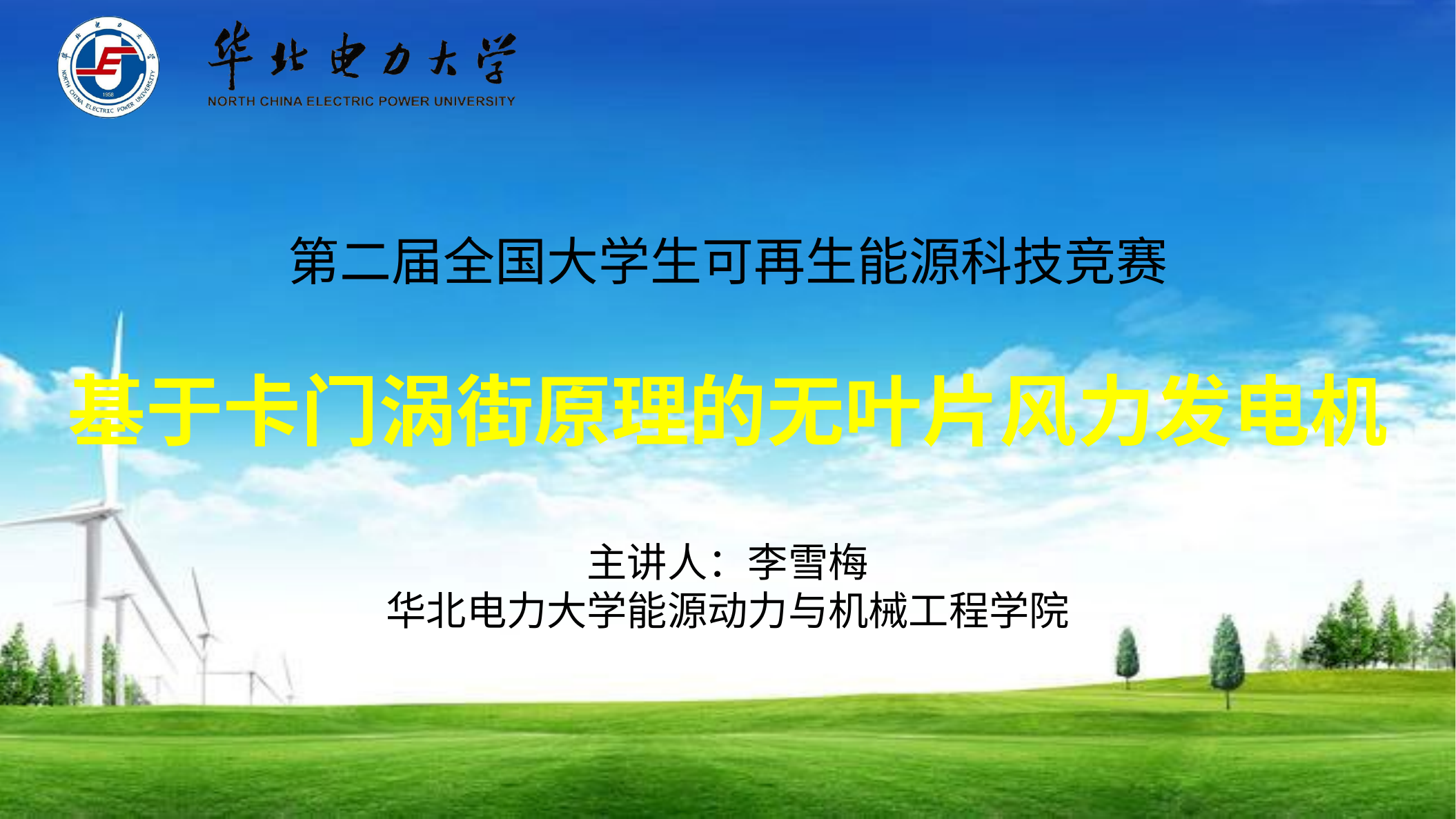

第二届全国大学生可再生能源科技竞赛
基于卡门涡街原理的无叶片风力发电机
主讲人：李雪梅
华北电力大学能源动力与机械工程学院